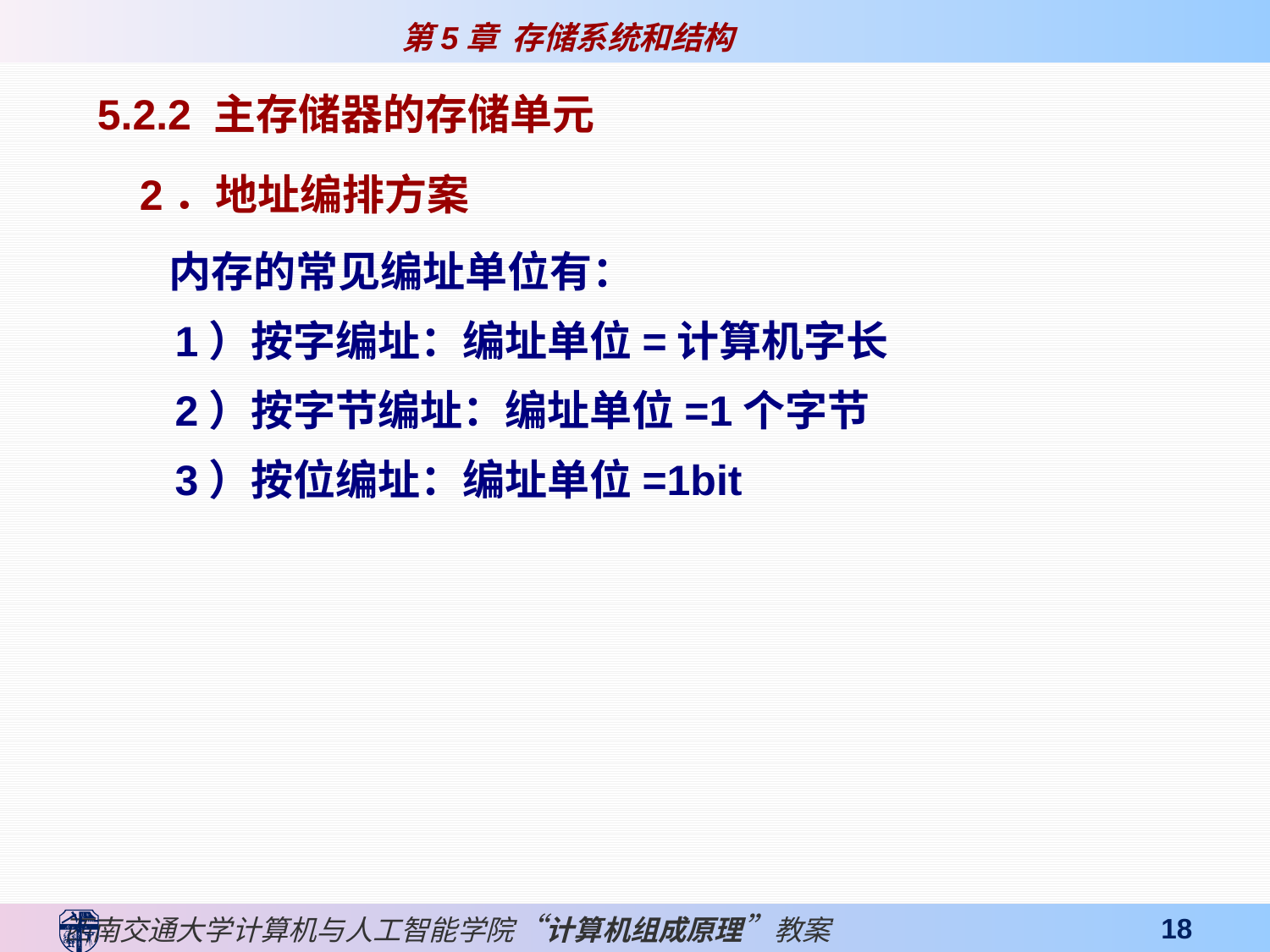

5.2.2 主存储器的存储单元
2．地址编排方案
  内存的常见编址单位有：
   1）按字编址：编址单位=计算机字长
   2）按字节编址：编址单位=1个字节
   3）按位编址：编址单位=1bit